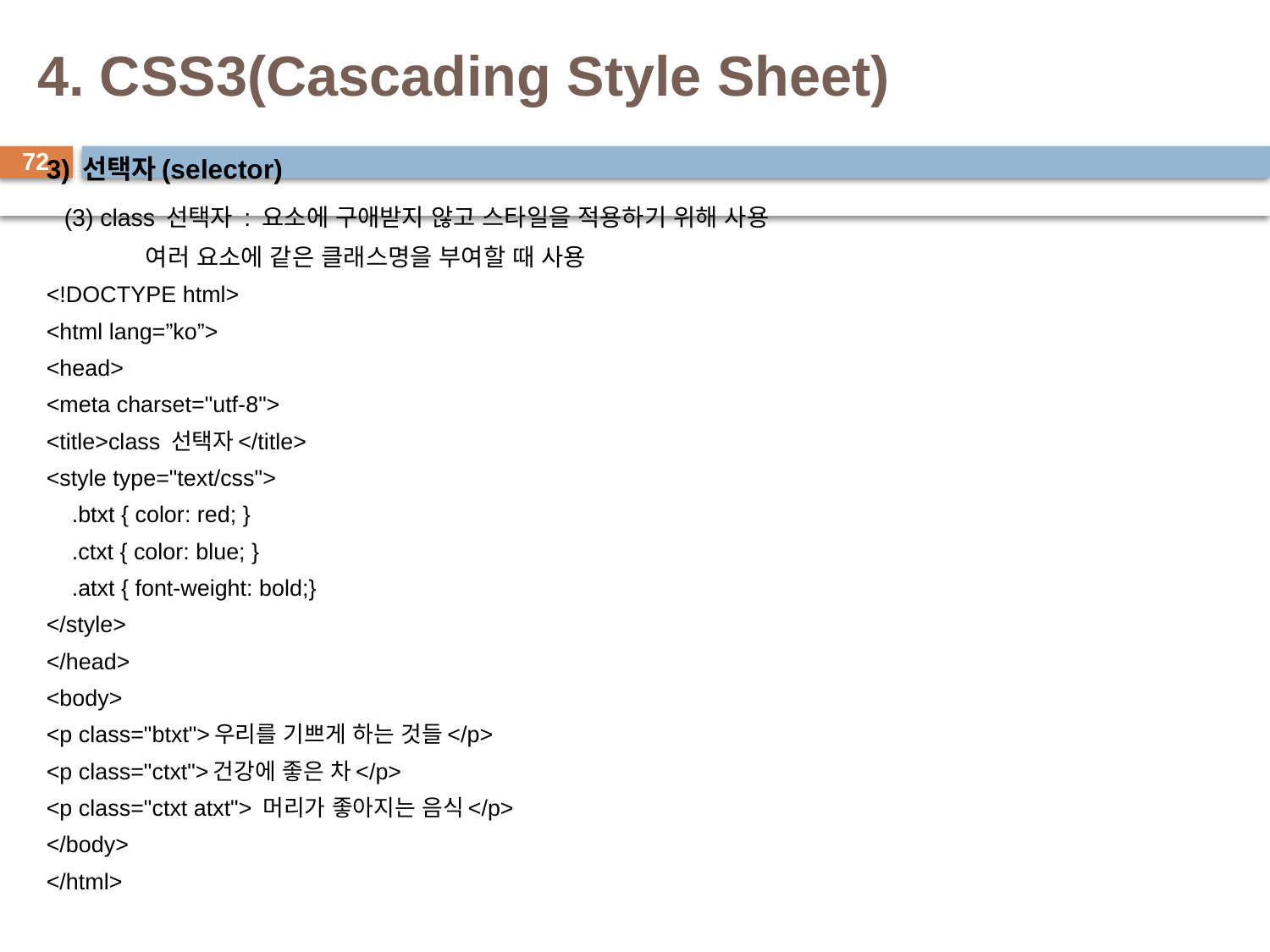

# 4. CSS3(Cascading Style Sheet)
72
3) 선택자(selector)
  (3) class 선택자 : 요소에 구애받지 않고 스타일을 적용하기 위해 사용
              여러 요소에 같은 클래스명을 부여할 때 사용
<!DOCTYPE html>
<html lang=”ko”>
<head>
<meta charset="utf-8">
<title>class 선택자</title>
<style type="text/css">
    .btxt { color: red; }
    .ctxt { color: blue; }
    .atxt { font-weight: bold;}
</style>
</head>
<body>
<p class="btxt">우리를 기쁘게 하는 것들</p>
<p class="ctxt">건강에 좋은 차</p>
<p class="ctxt atxt"> 머리가 좋아지는 음식</p>
</body>
</html>